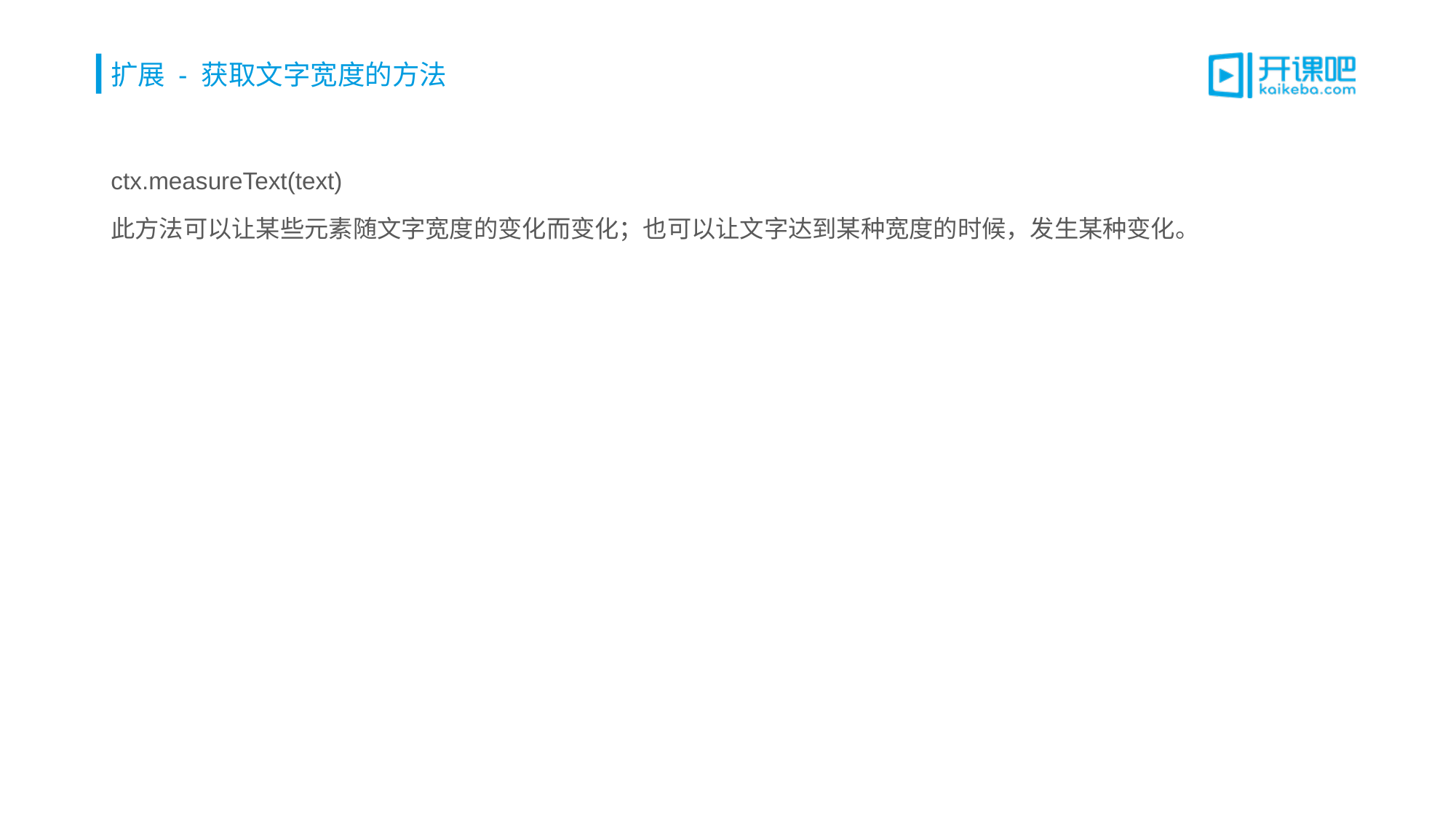

# 扩展 - 获取文字宽度的方法
ctx.measureText(text)
此方法可以让某些元素随文字宽度的变化而变化；也可以让文字达到某种宽度的时候，发生某种变化。